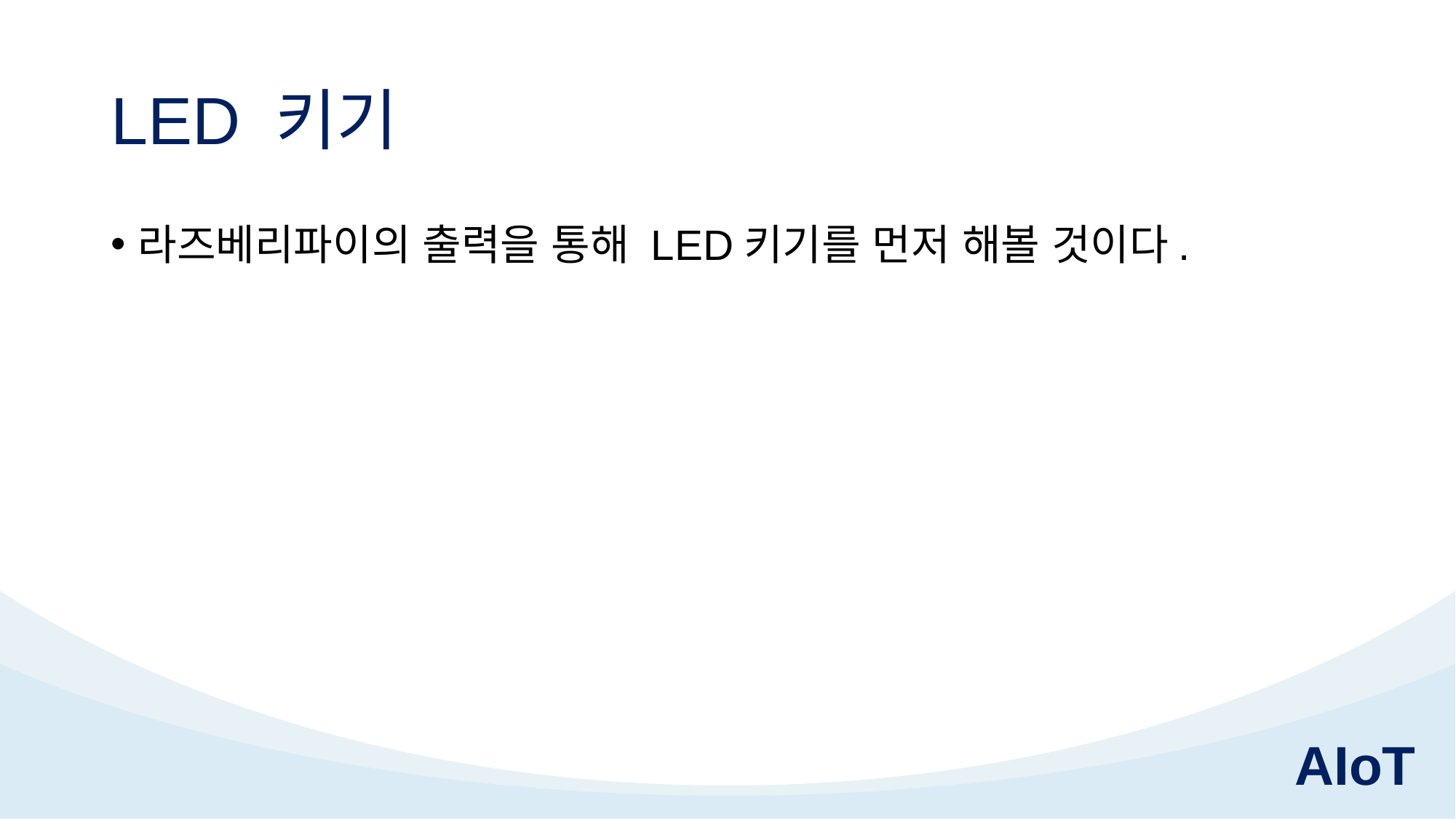

# LED 키기
라즈베리파이의 출력을 통해 LED키기를 먼저 해볼 것이다.